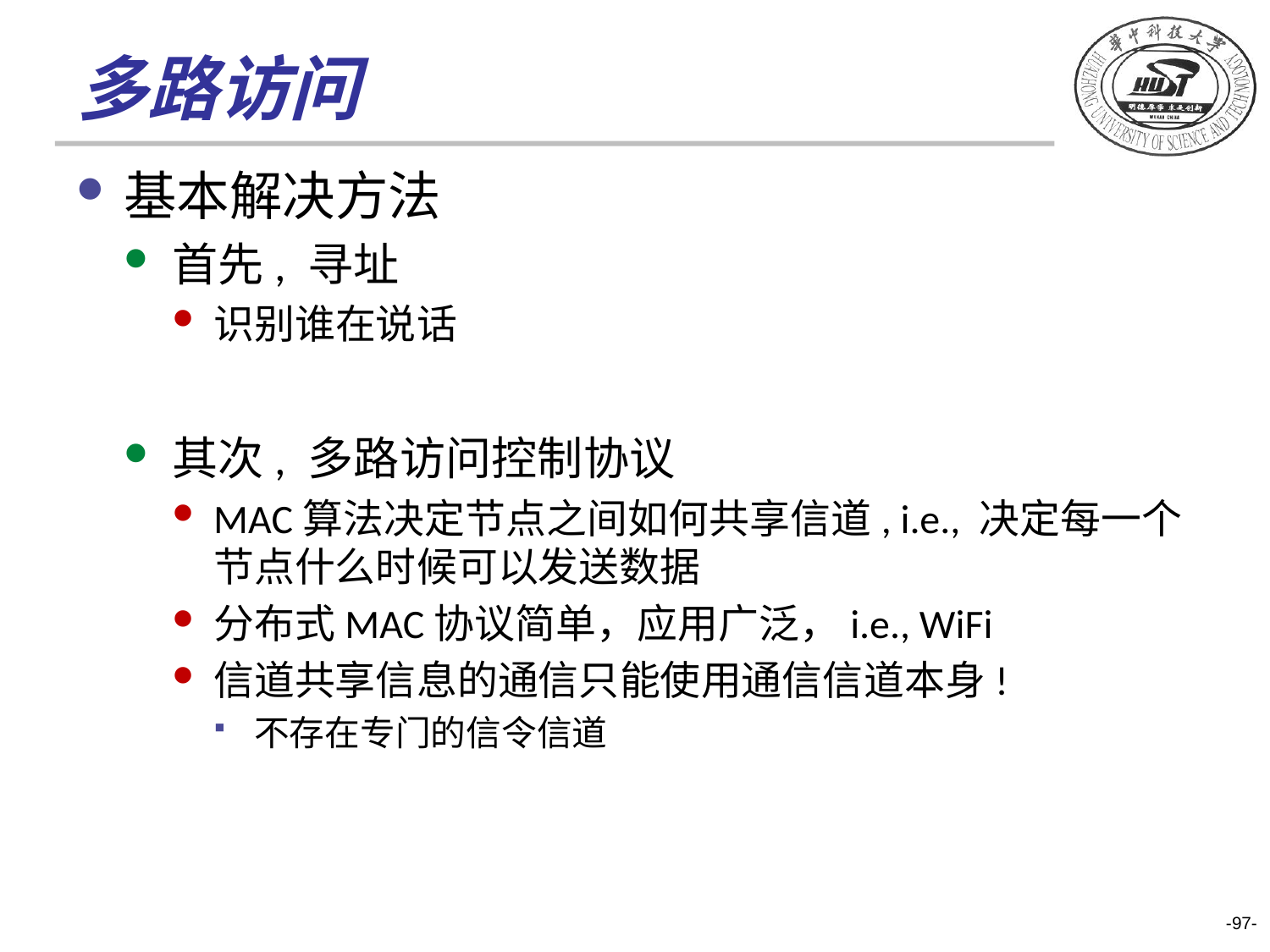

# 多路访问
基本解决方法
首先, 寻址
识别谁在说话

其次, 多路访问控制协议
MAC算法决定节点之间如何共享信道, i.e., 决定每一个节点什么时候可以发送数据
分布式MAC协议简单，应用广泛，i.e., WiFi
信道共享信息的通信只能使用通信信道本身!
不存在专门的信令信道

-97-